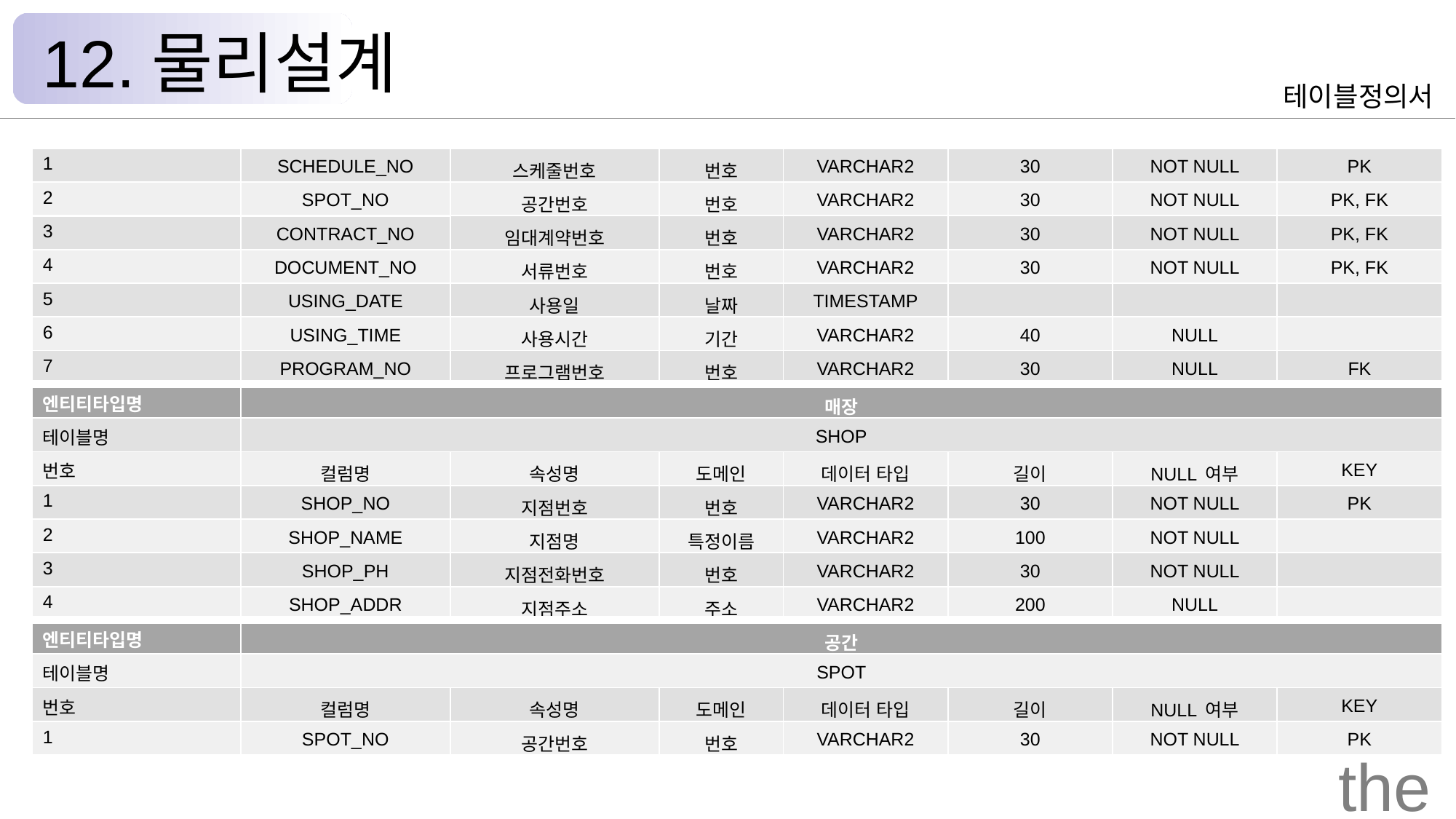

12.물리설계

테이블정의서
| 1 | SCHEDULE\_NO | 스케줄번호 | 번호 | VARCHAR2 | 30 | NOT NULL | PK |
| --- | --- | --- | --- | --- | --- | --- | --- |
| 2 | SPOT\_NO | 공간번호 | 번호 | VARCHAR2 | 30 | NOT NULL | PK, FK |
| 3 | CONTRACT\_NO | 임대계약번호 | 번호 | VARCHAR2 | 30 | NOT NULL | PK, FK |
| 4 | DOCUMENT\_NO | 서류번호 | 번호 | VARCHAR2 | 30 | NOT NULL | PK, FK |
| 5 | USING\_DATE | 사용일 | 날짜 | TIMESTAMP |  |  |  |
| 6 | USING\_TIME | 사용시간 | 기간 | VARCHAR2 | 40 | NULL |  |
| 7 | PROGRAM\_NO | 프로그램번호 | 번호 | VARCHAR2 | 30 | NULL | FK |
| 엔티티타입명 | 매장 |  |  |  |  |  |  |
| 테이블명 | SHOP |  |  |  |  |  |  |
| 번호 | 컬럼명 | 속성명 | 도메인 | 데이터 타입 | 길이 | NULL 여부 | KEY |
| 1 | SHOP\_NO | 지점번호 | 번호 | VARCHAR2 | 30 | NOT NULL | PK |
| 2 | SHOP\_NAME | 지점명 | 특정이름 | VARCHAR2 | 100 | NOT NULL |  |
| 3 | SHOP\_PH | 지점전화번호 | 번호 | VARCHAR2 | 30 | NOT NULL |  |
| 4 | SHOP\_ADDR | 지점주소 | 주소 | VARCHAR2 | 200 | NULL |  |
| 엔티티타입명 | 공간 |  |  |  |  |  |  |
| 테이블명 | SPOT |  |  |  |  |  |  |
| 번호 | 컬럼명 | 속성명 | 도메인 | 데이터 타입 | 길이 | NULL 여부 | KEY |
| 1 | SPOT\_NO | 공간번호 | 번호 | VARCHAR2 | 30 | NOT NULL | PK |
the Palace